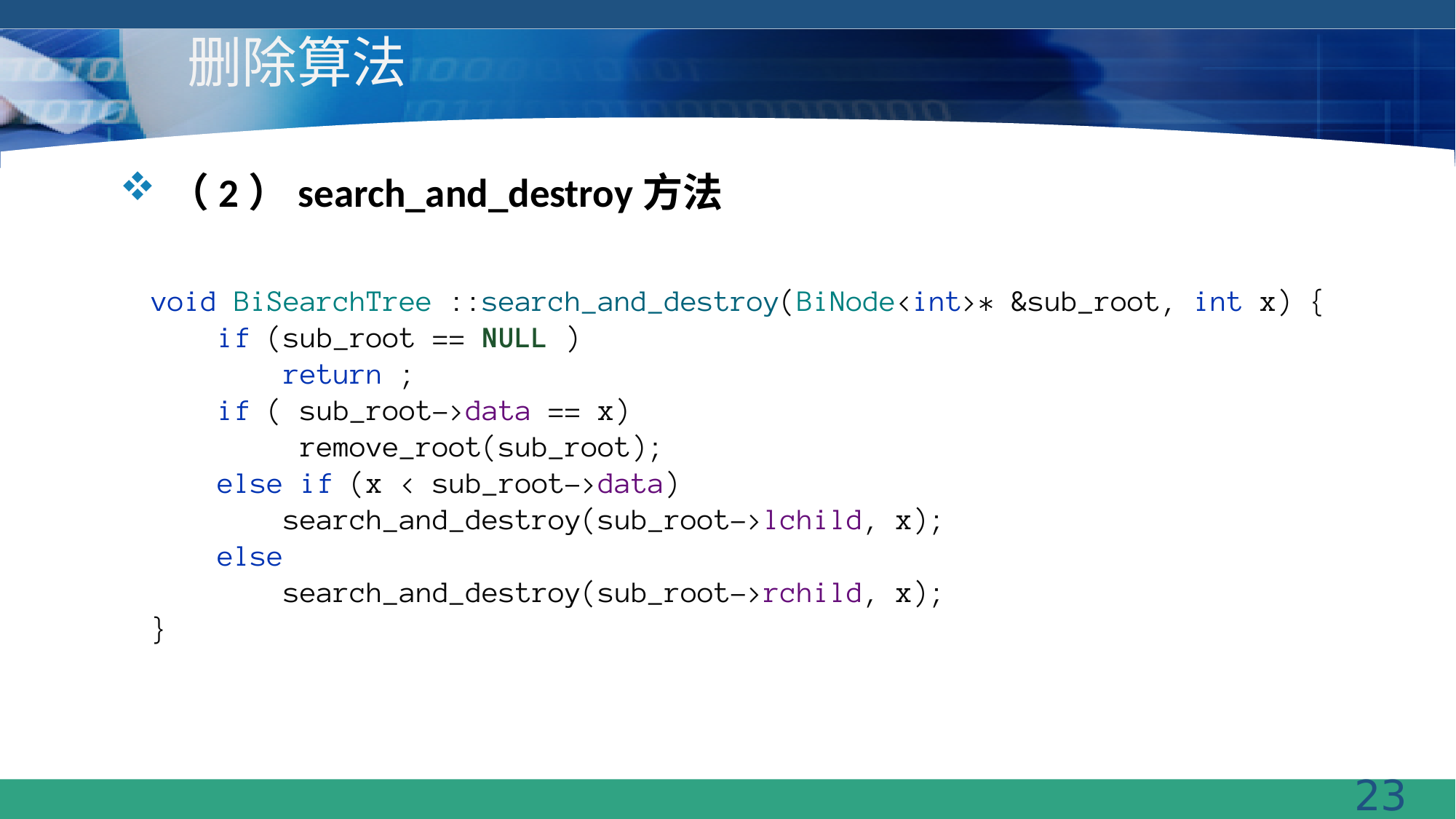

# 删除算法
（2）search_and_destroy方法
void BiSearchTree ::search_and_destroy(BiNode<int>* &sub_root, int x) {
    if (sub_root == NULL )
        return ;
    if ( sub_root->data == x)
         remove_root(sub_root);
    else if (x < sub_root->data)
        search_and_destroy(sub_root->lchild, x);
    else
        search_and_destroy(sub_root->rchild, x);
}